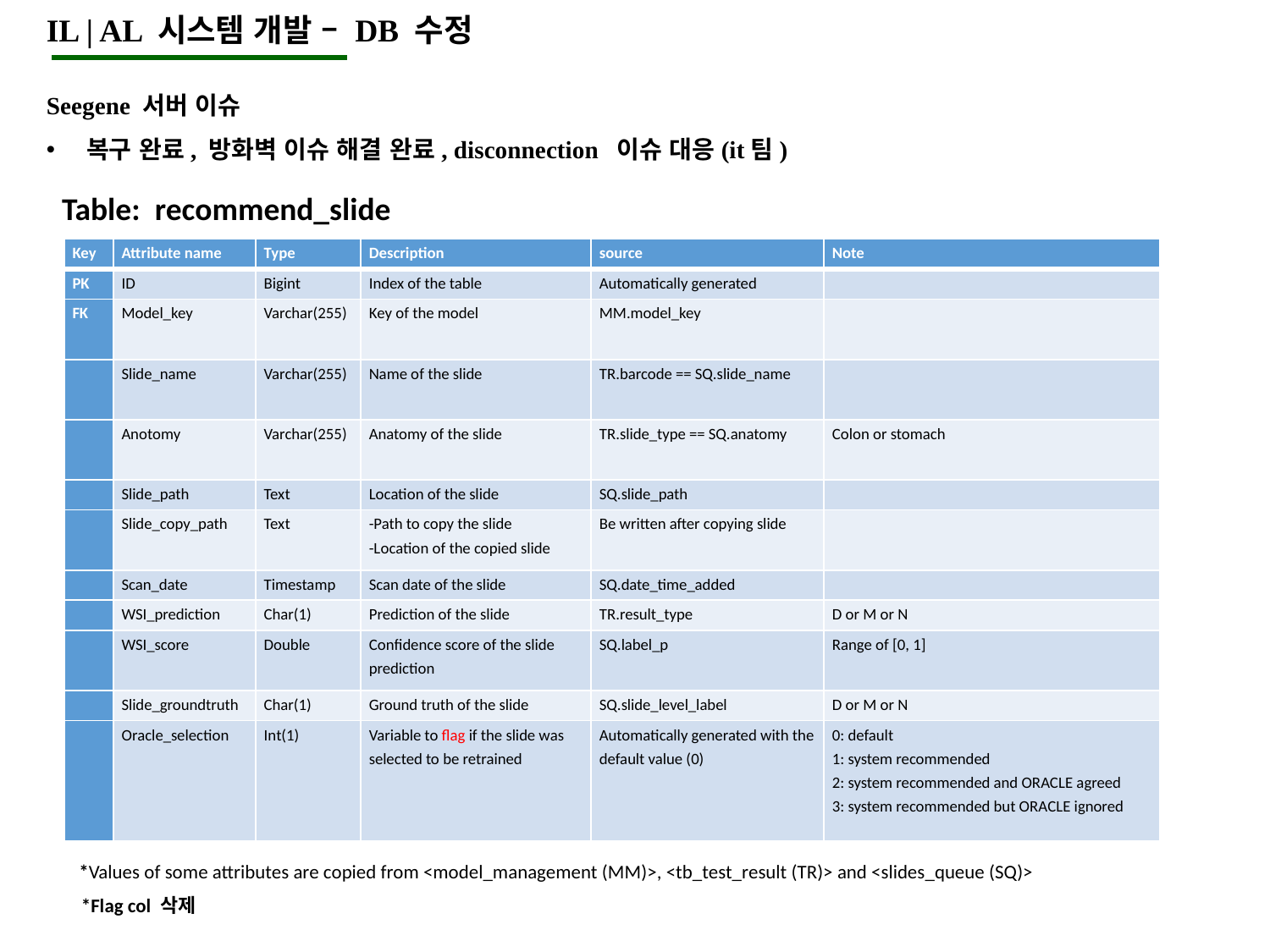

IL | AL 시스템 개발 – DB 수정
Seegene 서버 이슈
복구 완료, 방화벽 이슈 해결 완료, disconnection  이슈 대응(it팀)
Table:  recommend_slide
| Key | Attribute name | Type | Description | source | Note |
| --- | --- | --- | --- | --- | --- |
| PK | ID | Bigint | Index of the table | Automatically generated |  |
| FK | Model\_key | Varchar(255) | Key of the model | MM.model\_key |  |
|  | Slide\_name | Varchar(255) | Name of the slide | TR.barcode == SQ.slide\_name |  |
|  | Anotomy | Varchar(255) | Anatomy of the slide | TR.slide\_type == SQ.anatomy | Colon or stomach |
|  | Slide\_path | Text | Location of the slide | SQ.slide\_path |  |
|  | Slide\_copy\_path | Text | -Path to copy the slide -Location of the copied slide | Be written after copying slide |  |
|  | Scan\_date | Timestamp | Scan date of the slide | SQ.date\_time\_added |  |
|  | WSI\_prediction | Char(1) | Prediction of the slide | TR.result\_type | D or M or N |
|  | WSI\_score | Double | Confidence score of the slide prediction | SQ.label\_p | Range of [0, 1] |
|  | Slide\_groundtruth | Char(1) | Ground truth of the slide | SQ.slide\_level\_label | D or M or N |
|  | Oracle\_selection | Int(1) | Variable to flag if the slide was selected to be retrained | Automatically generated with the default value (0) | 0: default 1: system recommended 2: system recommended and ORACLE agreed 3: system recommended but ORACLE ignored |
*Values of some attributes are copied from <model_management (MM)>, <tb_test_result (TR)> and <slides_queue (SQ)>
*Flag col 삭제